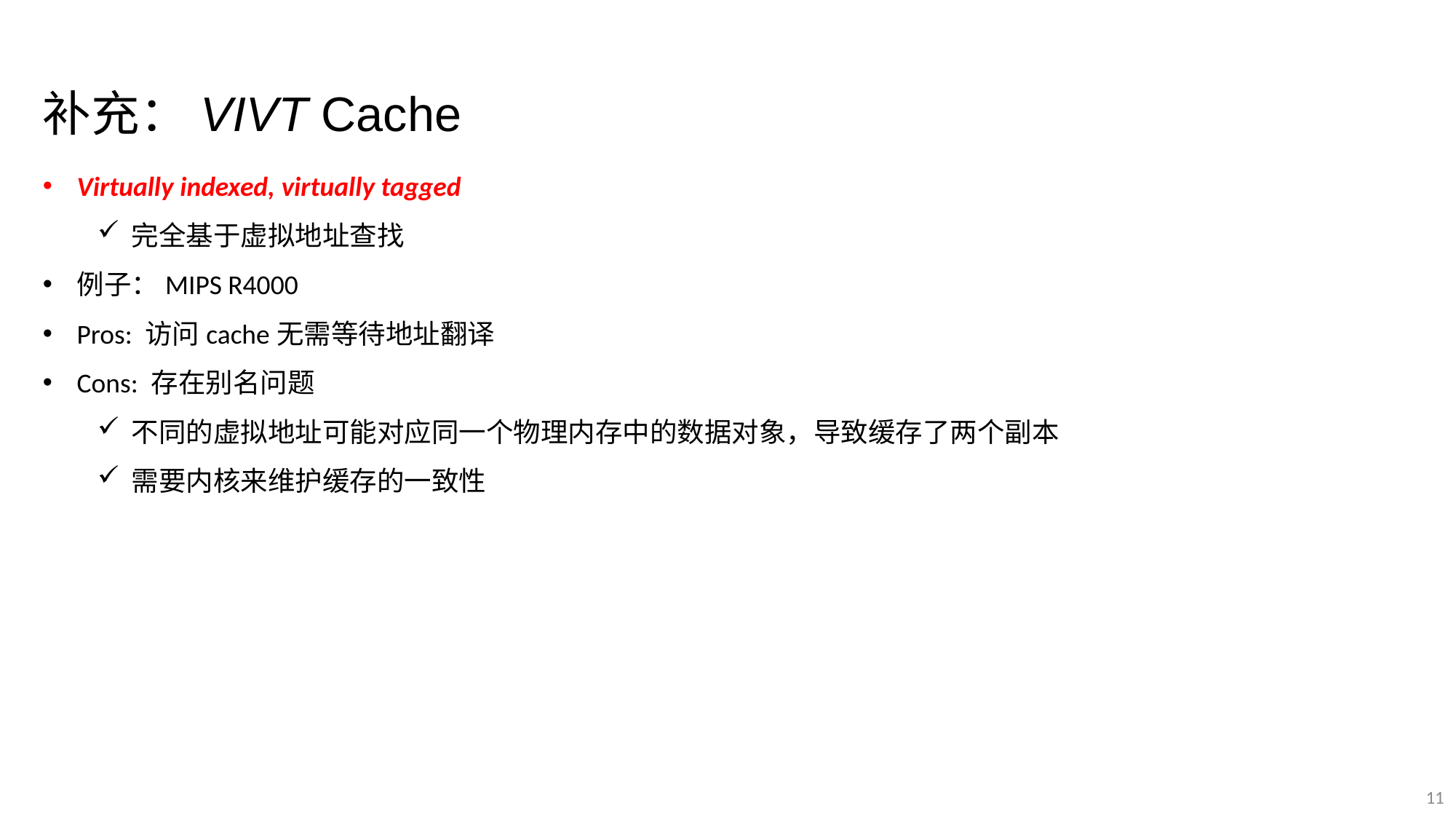

补充：VIVT Cache
Virtually indexed, virtually tagged
完全基于虚拟地址查找
例子：MIPS R4000
Pros: 访问cache无需等待地址翻译
Cons: 存在别名问题
不同的虚拟地址可能对应同一个物理内存中的数据对象，导致缓存了两个副本
需要内核来维护缓存的一致性
11